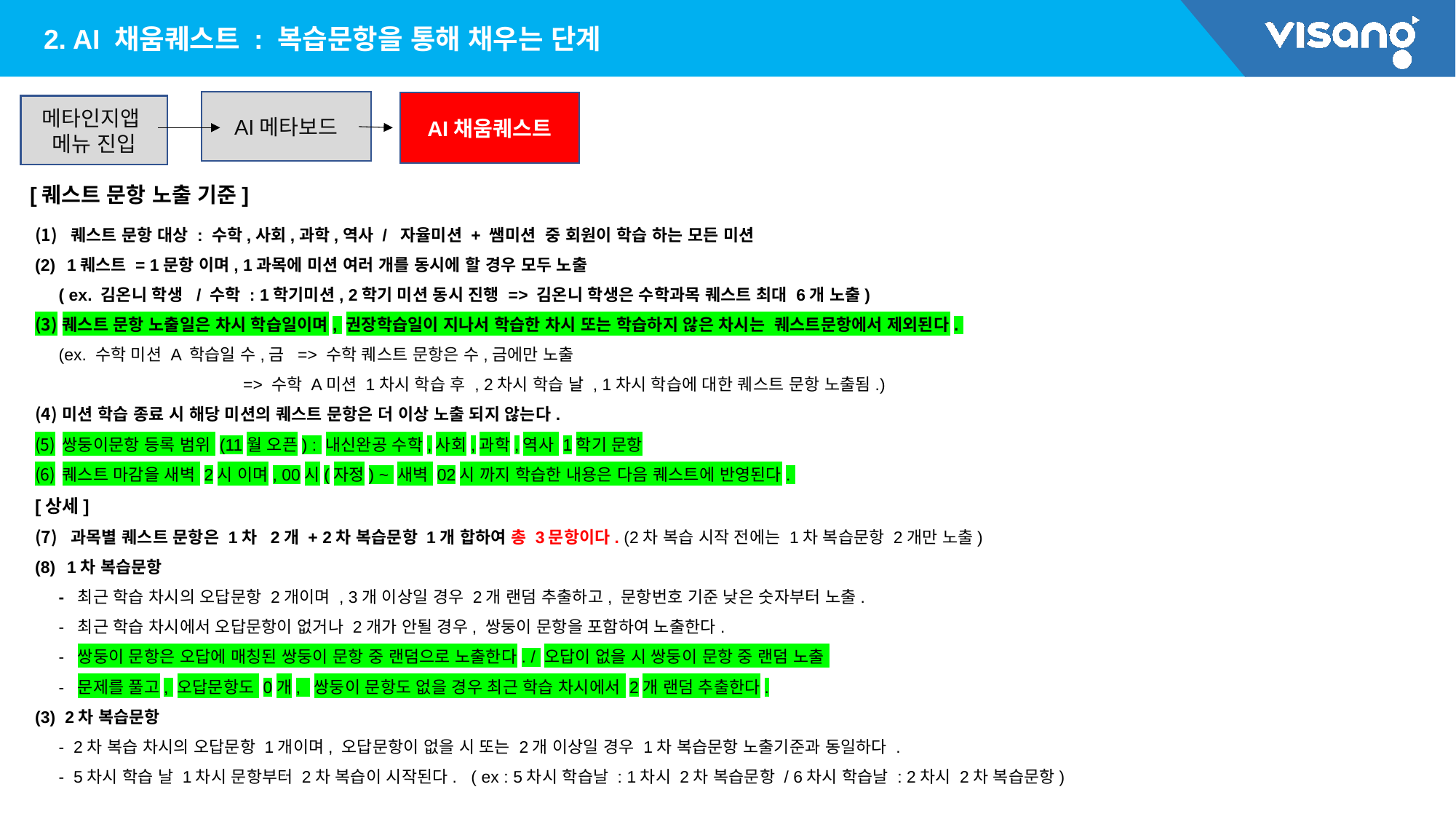

2. AI 채움퀘스트 : 복습문항을 통해 채우는 단계
AI메타보드
AI채움퀘스트
메타인지앱
메뉴 진입
[퀘스트 문항 노출 기준]
 퀘스트 문항 대상 : 수학,사회,과학,역사 /  자율미션 + 쌤미션  중 회원이 학습 하는 모든 미션
 1퀘스트 = 1문항 이며, 1과목에 미션 여러 개를 동시에 할 경우 모두 노출
     ( ex. 김온니 학생  / 수학 : 1학기미션, 2학기 미션 동시 진행 => 김온니 학생은 수학과목 퀘스트 최대 6개 노출)
퀘스트 문항 노출일은 차시 학습일이며, 권장학습일이 지나서 학습한 차시 또는 학습하지 않은 차시는  퀘스트문항에서 제외된다.
     (ex. 수학 미션 A 학습일 수,금  => 수학 퀘스트 문항은 수,금에만 노출
                                            => 수학 A미션 1차시 학습 후 , 2차시 학습 날 , 1차시 학습에 대한 퀘스트 문항 노출됨.)
미션 학습 종료 시 해당 미션의 퀘스트 문항은 더 이상 노출 되지 않는다.
쌍둥이문항 등록 범위 (11월 오픈) : 내신완공 수학,사회,과학,역사 1학기 문항
퀘스트 마감을 새벽 2시 이며, 00시(자정) ~ 새벽 02시 까지 학습한 내용은 다음 퀘스트에 반영된다.
[상세]
 과목별 퀘스트 문항은 1차  2개 + 2차 복습문항 1개 합하여 총 3문항이다. (2차 복습 시작 전에는 1차 복습문항 2개만 노출)
 1차 복습문항
     -  최근 학습 차시의 오답문항 2개이며 , 3개 이상일 경우 2개 랜덤 추출하고, 문항번호 기준 낮은 숫자부터 노출.
     -  최근 학습 차시에서 오답문항이 없거나 2개가 안될 경우, 쌍둥이 문항을 포함하여 노출한다.
     -  쌍둥이 문항은 오답에 매칭된 쌍둥이 문항 중 랜덤으로 노출한다. / 오답이 없을 시 쌍둥이 문항 중 랜덤 노출
     -  문제를 풀고, 오답문항도 0개,  쌍둥이 문항도 없을 경우 최근 학습 차시에서 2개 랜덤 추출한다.
(3)  2차 복습문항
     -  2차 복습 차시의 오답문항 1개이며, 오답문항이 없을 시 또는 2개 이상일 경우 1차 복습문항 노출기준과 동일하다 .
     -  5차시 학습 날 1차시 문항부터 2차 복습이 시작된다.   ( ex : 5차시 학습날 : 1차시 2차 복습문항 / 6차시 학습날 : 2차시 2차 복습문항)